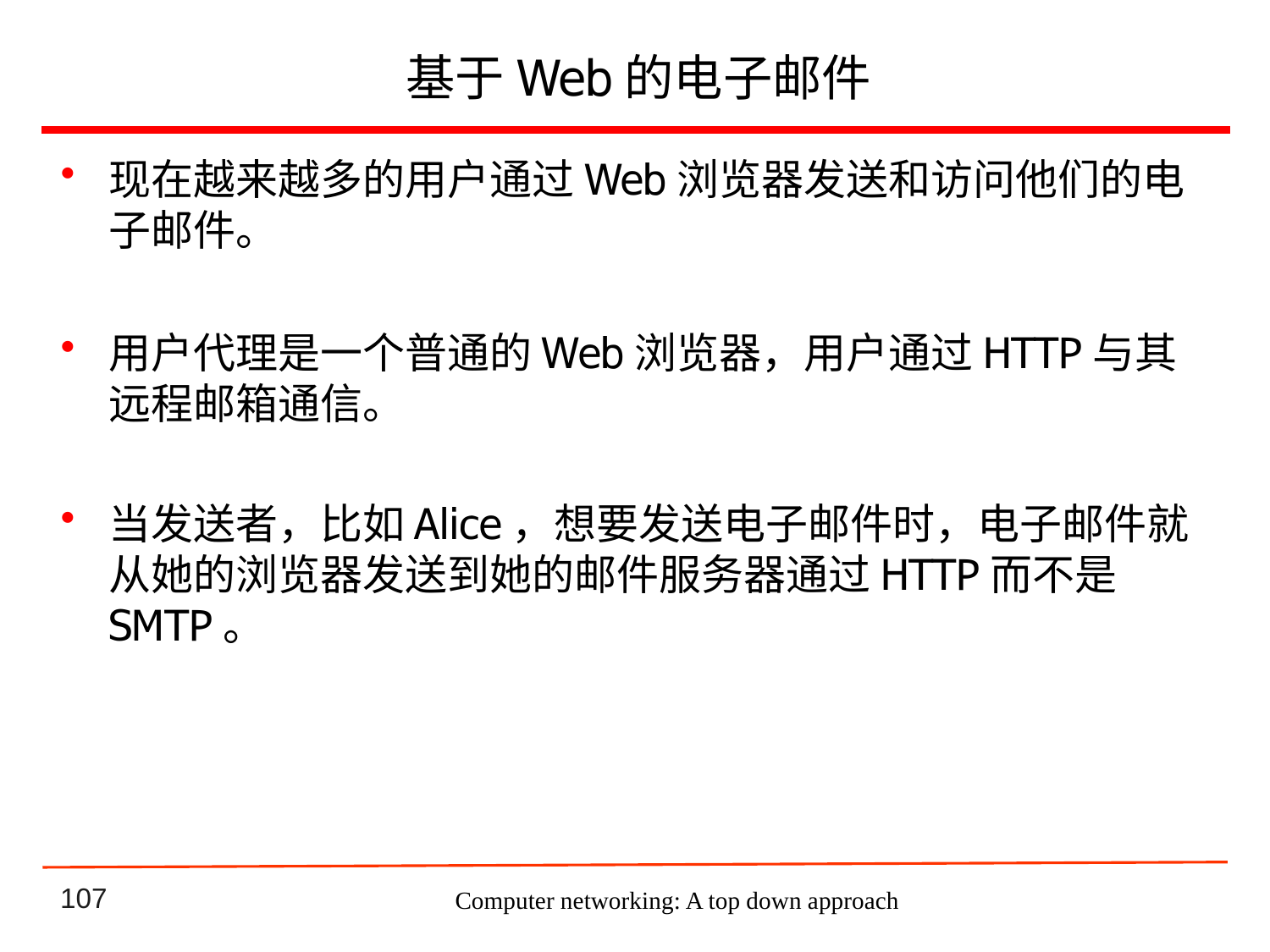

# 基于Web的电子邮件
现在越来越多的用户通过Web浏览器发送和访问他们的电子邮件。

用户代理是一个普通的Web浏览器，用户通过HTTP与其远程邮箱通信。

当发送者，比如Alice，想要发送电子邮件时，电子邮件就从她的浏览器发送到她的邮件服务器通过HTTP而不是SMTP。
Computer networking: A top down approach